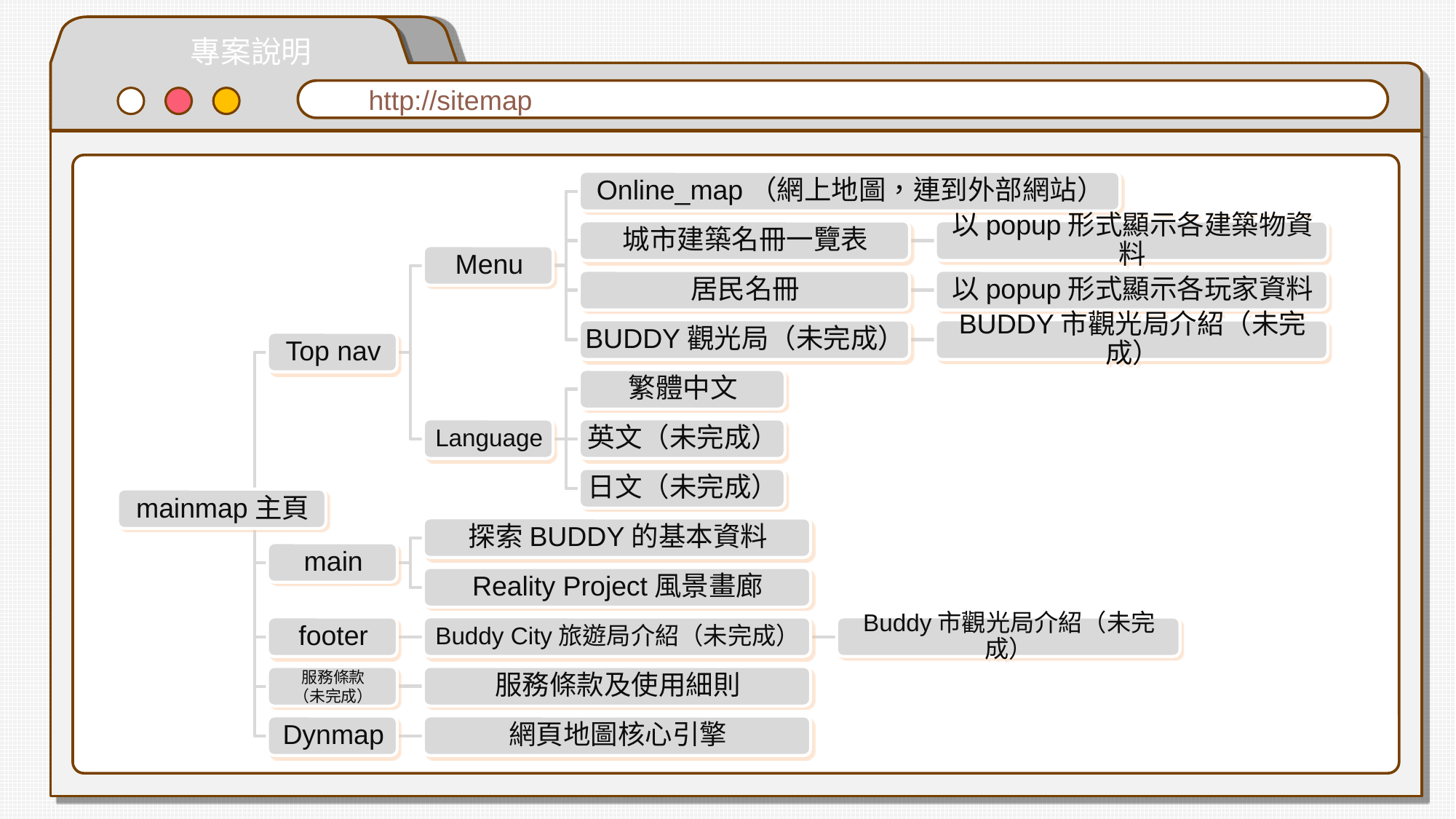

專案說明
http://sitemap

mainmap主頁
Top nav
Menu
Online_map（網上地圖，連到外部網站）
城市建築名冊一覽表
以popup形式顯示各建築物資料
居民名冊
以popup形式顯示各玩家資料
BUDDY觀光局（未完成）
BUDDY市觀光局介紹（未完成）
Language
繁體中文
英文（未完成）
日文（未完成）
main
探索BUDDY的基本資料
Reality Project風景畫廊
footer
Buddy City旅遊局介紹（未完成）
Buddy市觀光局介紹（未完成）
服務條款
（未完成）
服務條款及使用細則
Dynmap
網頁地圖核心引擎